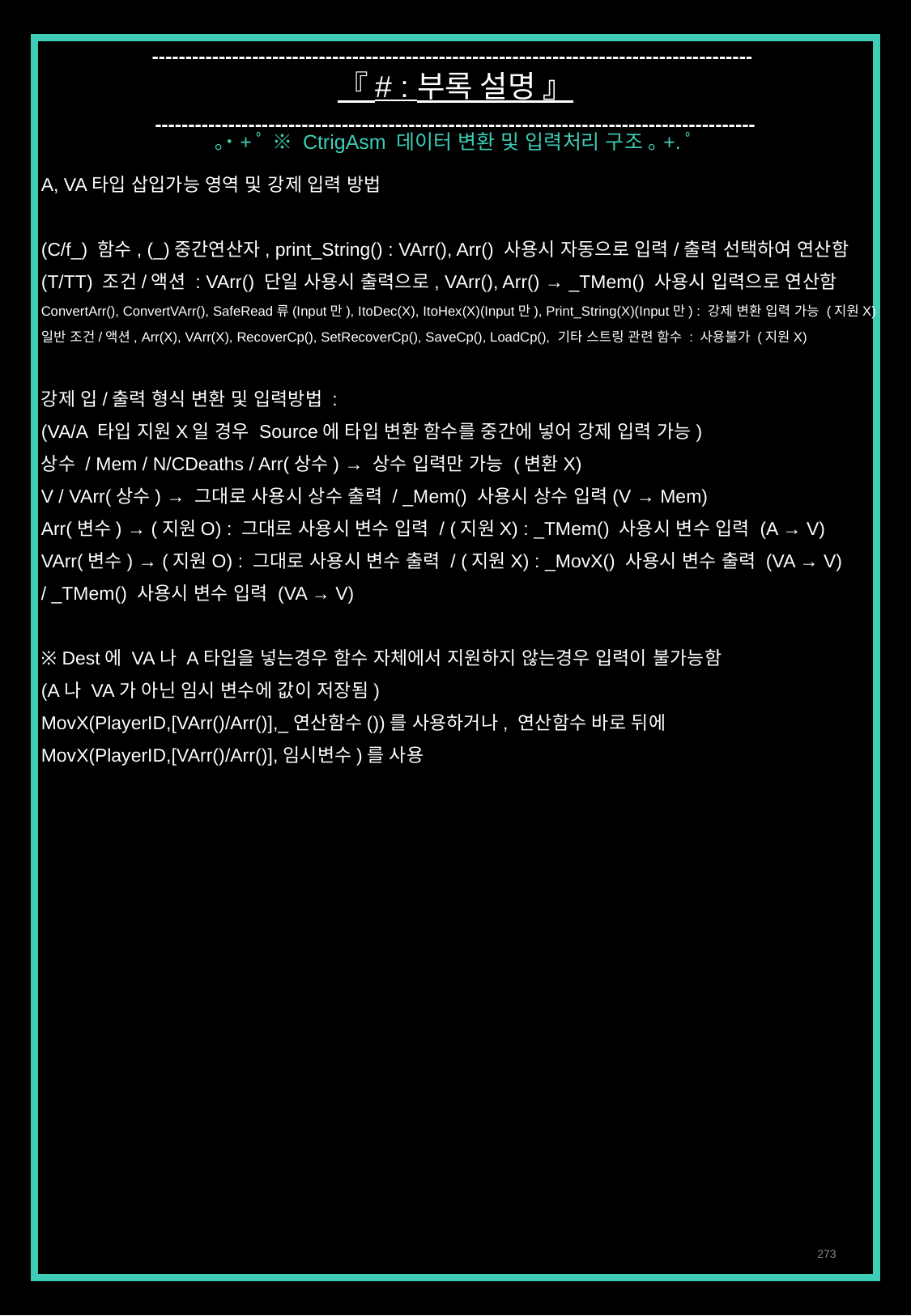

------------------------------------------------------------------------------------------
『 # : 부록 설명 』
------------------------------------------------------------------------------------------

｡˙+ﾟ ※ CtrigAsm 데이터 변환 및 입력처리 구조 ｡+.ﾟ
A, VA타입 삽입가능 영역 및 강제 입력 방법

(C/f_) 함수, (_)중간연산자, print_String() : VArr(), Arr() 사용시 자동으로 입력/출력 선택하여 연산함
(T/TT) 조건/액션 : VArr() 단일 사용시 출력으로, VArr(), Arr() → _TMem() 사용시 입력으로 연산함
ConvertArr(), ConvertVArr(), SafeRead류(Input만), ItoDec(X), ItoHex(X)(Input만), Print_String(X)(Input만) : 강제 변환 입력 가능 (지원X)
일반 조건/액션, Arr(X), VArr(X), RecoverCp(), SetRecoverCp(), SaveCp(), LoadCp(), 기타 스트링 관련 함수 : 사용불가 (지원X)

강제 입/출력 형식 변환 및 입력방법 :
(VA/A 타입 지원X일 경우 Source에 타입 변환 함수를 중간에 넣어 강제 입력 가능)
상수 / Mem / N/CDeaths / Arr(상수) → 상수 입력만 가능 (변환X)
V / VArr(상수) → 그대로 사용시 상수 출력 / _Mem() 사용시 상수 입력(V → Mem)
Arr(변수) → (지원O) : 그대로 사용시 변수 입력 / (지원X) : _TMem() 사용시 변수 입력 (A → V)
VArr(변수) → (지원O) : 그대로 사용시 변수 출력 / (지원X) : _MovX() 사용시 변수 출력 (VA → V)
/ _TMem() 사용시 변수 입력 (VA → V)

※ Dest에 VA나 A타입을 넣는경우 함수 자체에서 지원하지 않는경우 입력이 불가능함
(A나 VA가 아닌 임시 변수에 값이 저장됨)
MovX(PlayerID,[VArr()/Arr()],_연산함수())를 사용하거나, 연산함수 바로 뒤에
MovX(PlayerID,[VArr()/Arr()],임시변수)를 사용
273